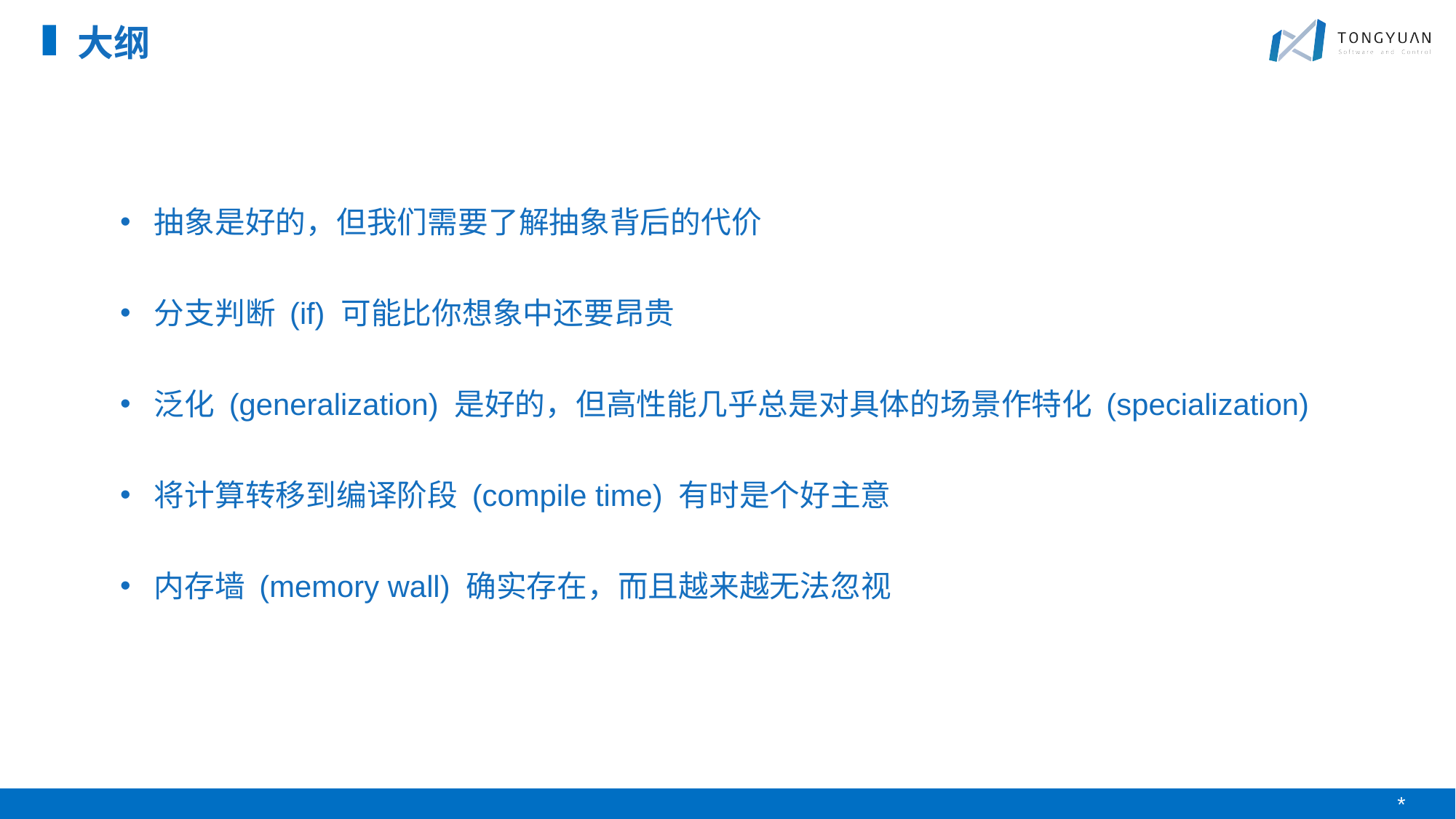

大纲
抽象是好的，但我们需要了解抽象背后的代价
分支判断 (if) 可能比你想象中还要昂贵
泛化 (generalization) 是好的，但高性能几乎总是对具体的场景作特化 (specialization)
将计算转移到编译阶段 (compile time) 有时是个好主意
内存墙 (memory wall) 确实存在，而且越来越无法忽视
*